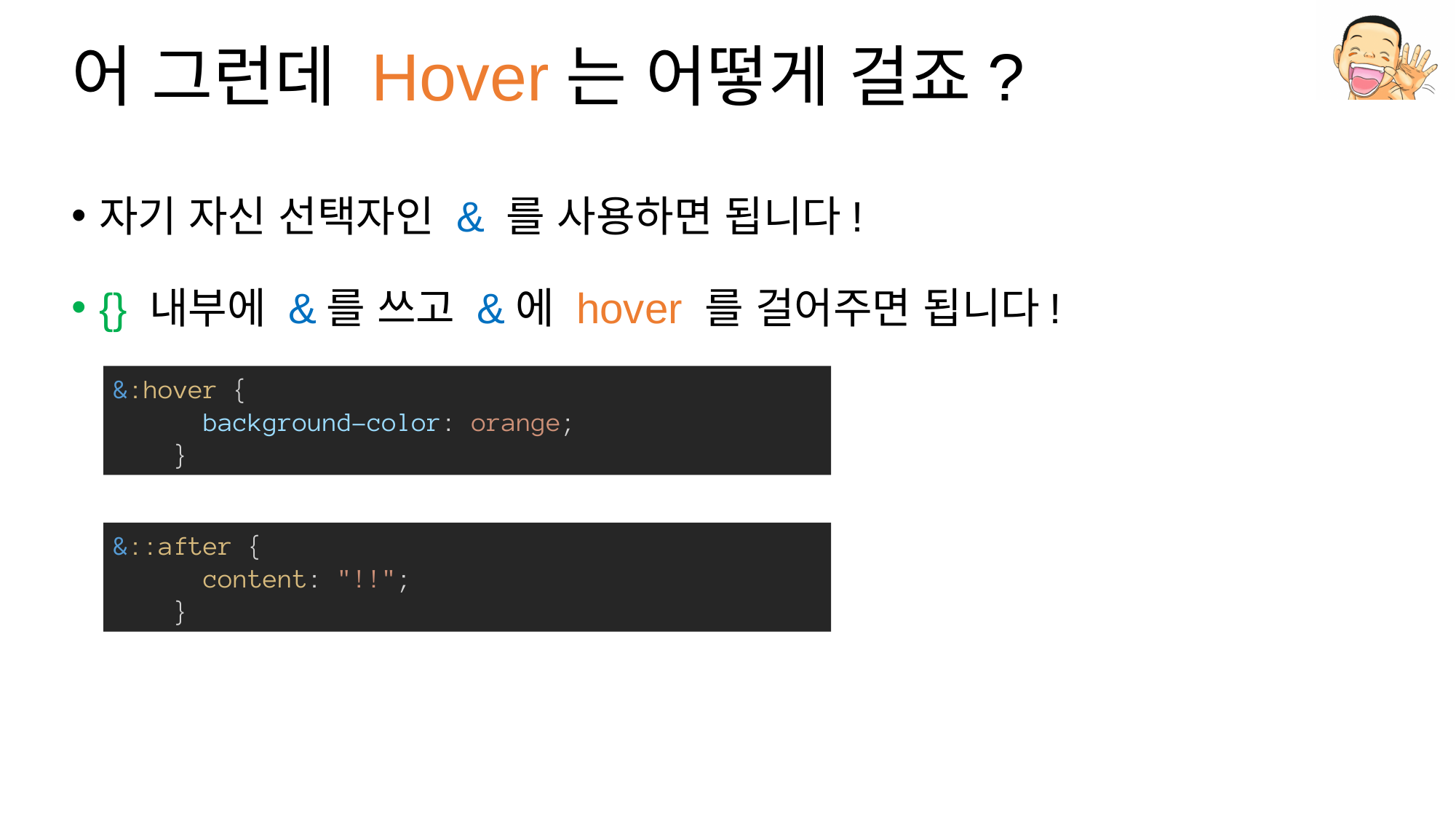

# 어 그런데 Hover는 어떻게 걸죠?
자기 자신 선택자인 & 를 사용하면 됩니다!
{} 내부에 &를 쓰고 &에 hover 를 걸어주면 됩니다!
&:hover {
      background-color: orange;
    }
&::after {
      content: "!!";
    }